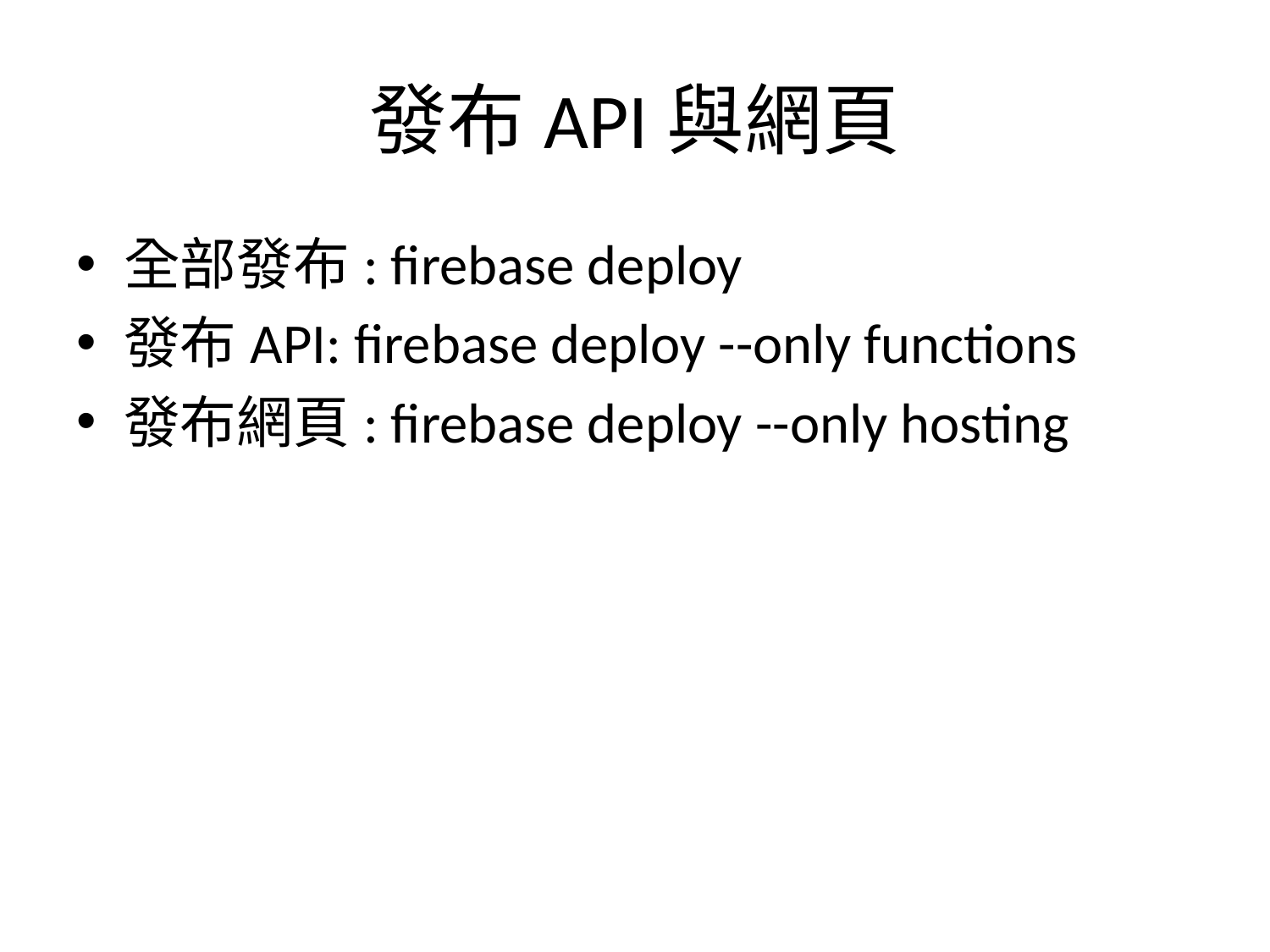

# 發布API與網頁
全部發布: firebase deploy
發布API: firebase deploy --only functions
發布網頁: firebase deploy --only hosting